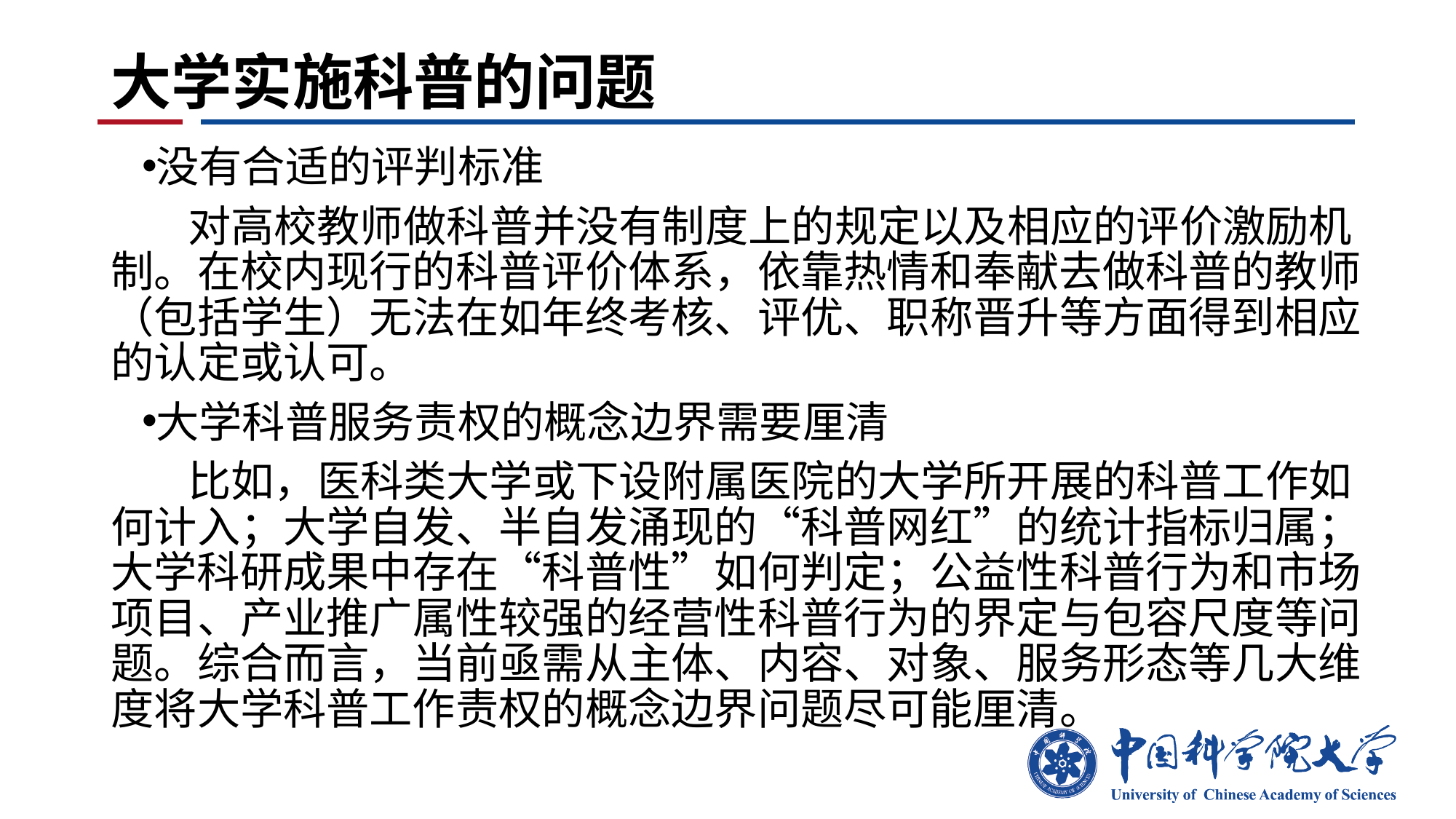

# 大学实施科普的问题
没有合适的评判标准
       对高校教师做科普并没有制度上的规定以及相应的评价激励机制。在校内现行的科普评价体系，依靠热情和奉献去做科普的教师（包括学生）无法在如年终考核、评优、职称晋升等方面得到相应的认定或认可。
大学科普服务责权的概念边界需要厘清
       比如，医科类大学或下设附属医院的大学所开展的科普工作如何计入；大学自发、半自发涌现的“科普网红”的统计指标归属；大学科研成果中存在“科普性”如何判定；公益性科普行为和市场项目、产业推广属性较强的经营性科普行为的界定与包容尺度等问题。综合而言，当前亟需从主体、内容、对象、服务形态等几大维度将大学科普工作责权的概念边界问题尽可能厘清。